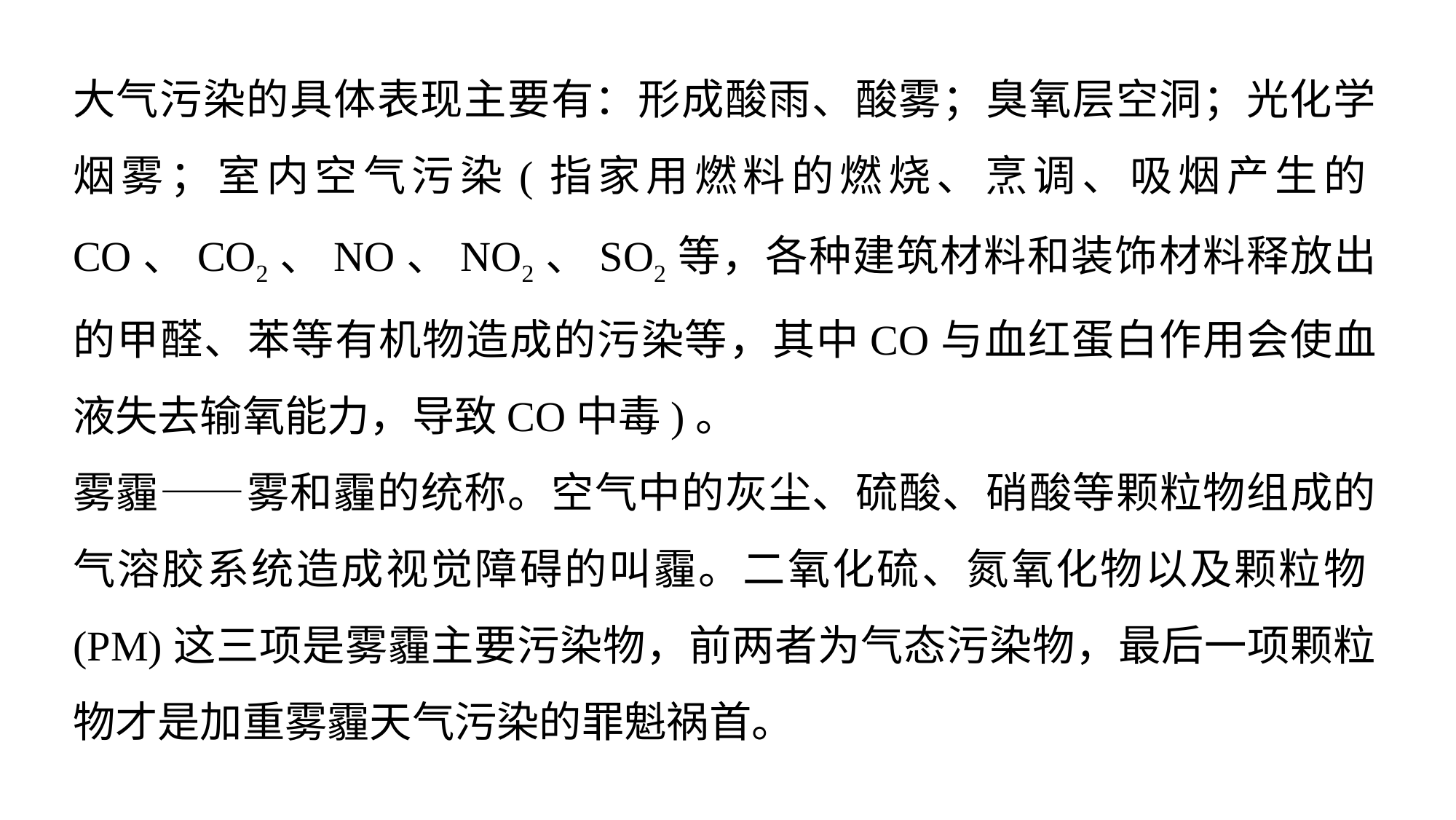

大气污染的具体表现主要有：形成酸雨、酸雾；臭氧层空洞；光化学烟雾；室内空气污染(指家用燃料的燃烧、烹调、吸烟产生的CO、CO2、NO、NO2、SO2等，各种建筑材料和装饰材料释放出的甲醛、苯等有机物造成的污染等，其中CO与血红蛋白作用会使血液失去输氧能力，导致CO中毒)。
雾霾——雾和霾的统称。空气中的灰尘、硫酸、硝酸等颗粒物组成的气溶胶系统造成视觉障碍的叫霾。二氧化硫、氮氧化物以及颗粒物(PM)这三项是雾霾主要污染物，前两者为气态污染物，最后一项颗粒物才是加重雾霾天气污染的罪魁祸首。